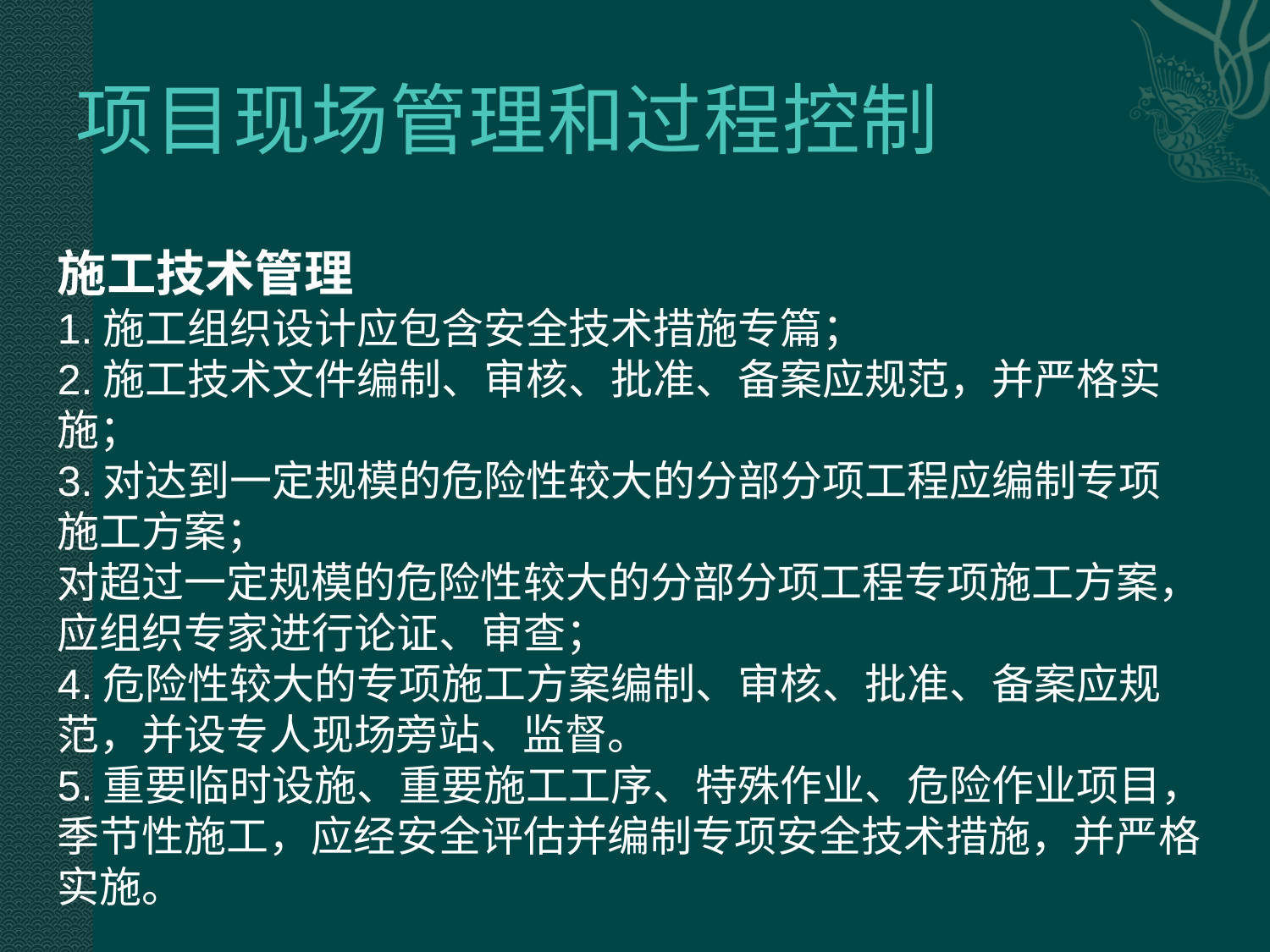

# 项目现场管理和过程控制
施工技术管理
1.施工组织设计应包含安全技术措施专篇；
2.施工技术文件编制、审核、批准、备案应规范，并严格实施；
3.对达到一定规模的危险性较大的分部分项工程应编制专项施工方案；
对超过一定规模的危险性较大的分部分项工程专项施工方案，应组织专家进行论证、审查；
4.危险性较大的专项施工方案编制、审核、批准、备案应规范，并设专人现场旁站、监督。
5.重要临时设施、重要施工工序、特殊作业、危险作业项目，季节性施工，应经安全评估并编制专项安全技术措施，并严格实施。